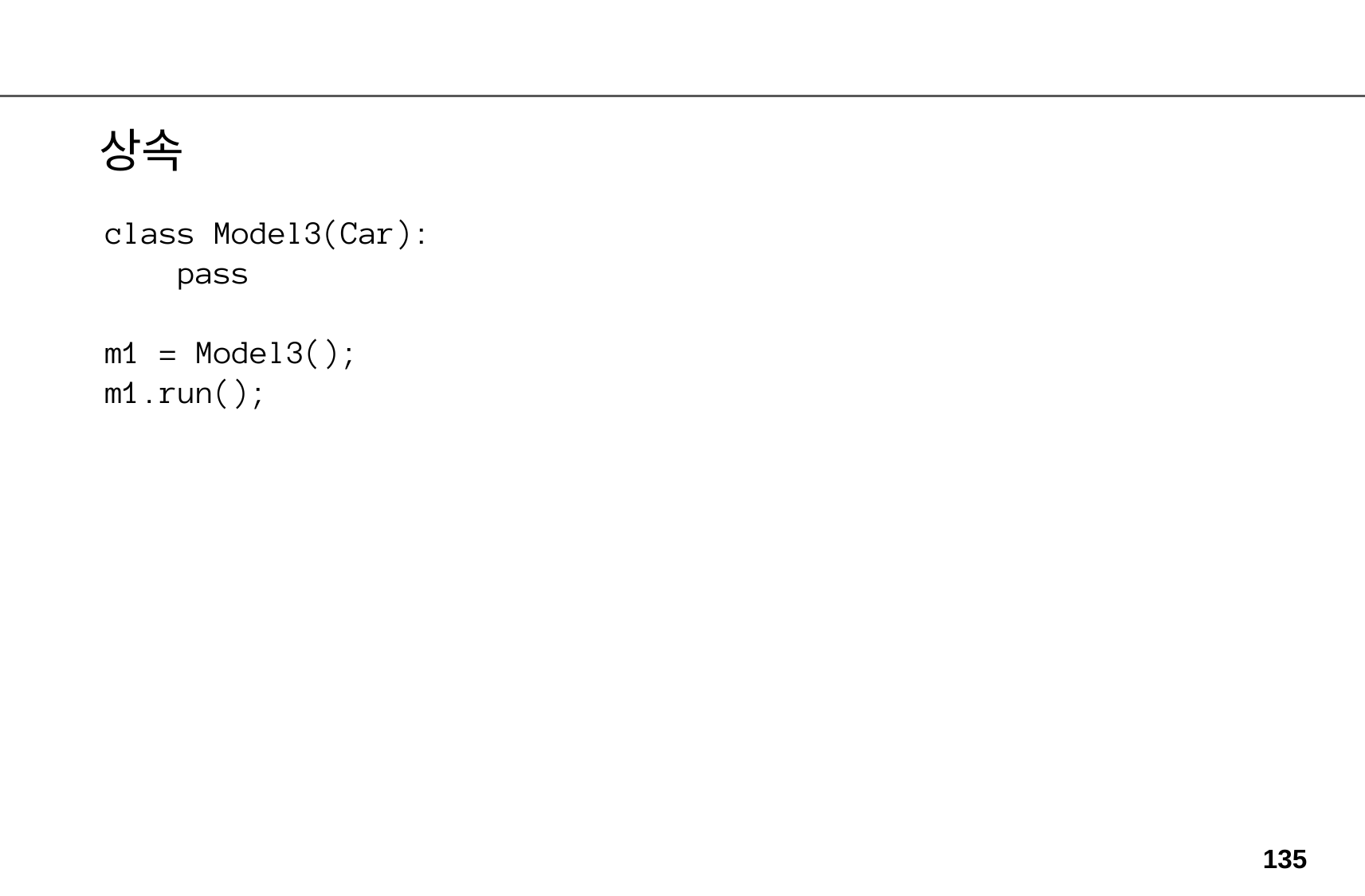

상속
class Model3(Car):
    pass

m1 = Model3();
m1.run();